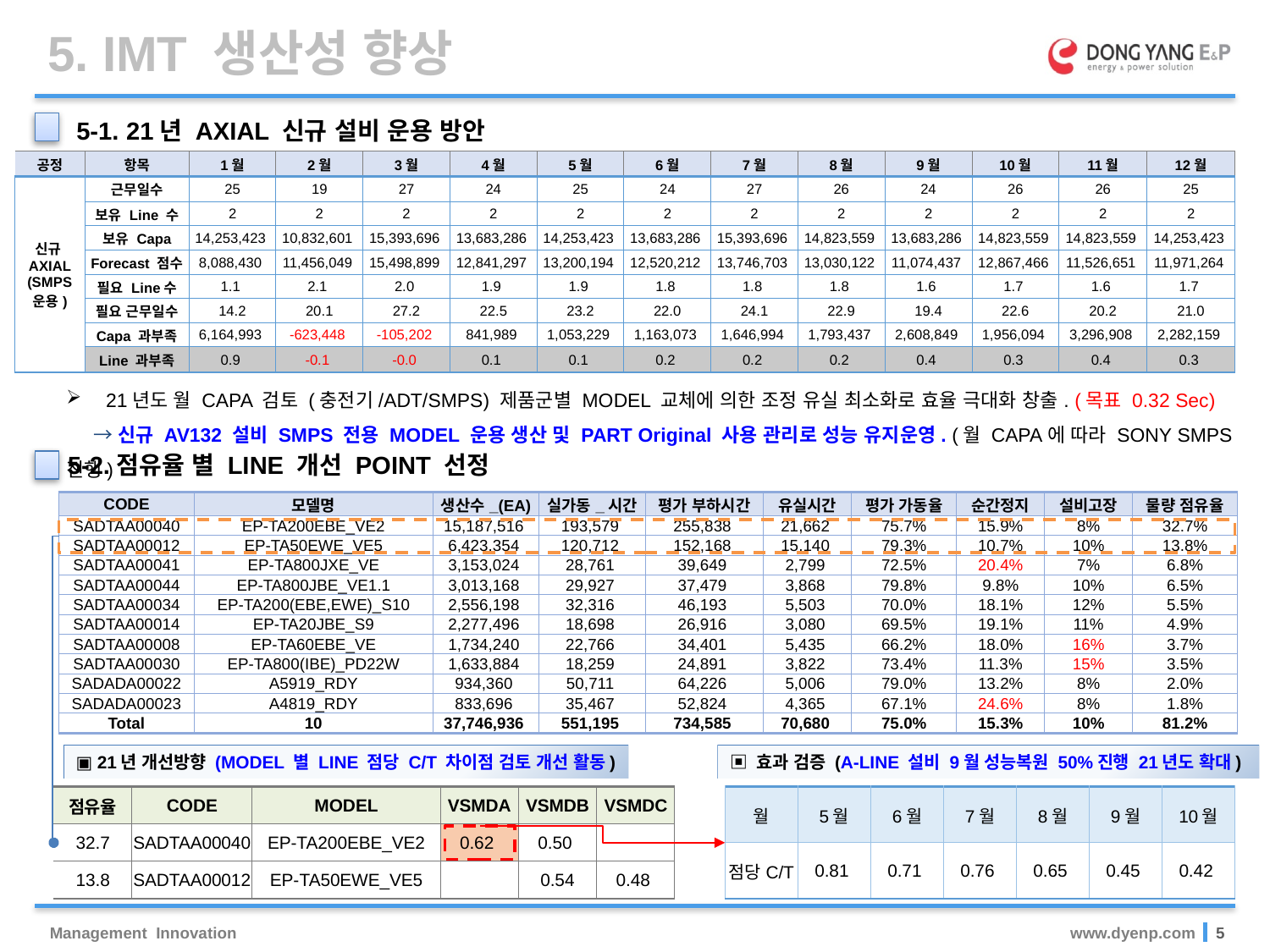

5. IMT 생산성 향상
5-1. 21년 AXIAL 신규 설비 운용 방안

| 공정 | 항목 | 1월 | 2월 | 3월 | 4월 | 5월 | 6월 | 7월 | 8월 | 9월 | 10월 | 11월 | 12월 |
| --- | --- | --- | --- | --- | --- | --- | --- | --- | --- | --- | --- | --- | --- |
| 신규 AXIAL (SMPS 운용) | 근무일수 | 25 | 19 | 27 | 24 | 25 | 24 | 27 | 26 | 24 | 26 | 26 | 25 |
|  | 보유 Line 수 | 2 | 2 | 2 | 2 | 2 | 2 | 2 | 2 | 2 | 2 | 2 | 2 |
|  | 보유 Capa | 14,253,423 | 10,832,601 | 15,393,696 | 13,683,286 | 14,253,423 | 13,683,286 | 15,393,696 | 14,823,559 | 13,683,286 | 14,823,559 | 14,823,559 | 14,253,423 |
|  | Forecast 점수 | 8,088,430 | 11,456,049 | 15,498,899 | 12,841,297 | 13,200,194 | 12,520,212 | 13,746,703 | 13,030,122 | 11,074,437 | 12,867,466 | 11,526,651 | 11,971,264 |
|  | 필요 Line수 | 1.1 | 2.1 | 2.0 | 1.9 | 1.9 | 1.8 | 1.8 | 1.8 | 1.6 | 1.7 | 1.6 | 1.7 |
|  | 필요 근무일수 | 14.2 | 20.1 | 27.2 | 22.5 | 23.2 | 22.0 | 24.1 | 22.9 | 19.4 | 22.6 | 20.2 | 21.0 |
|  | Capa 과부족 | 6,164,993 | -623,448 | -105,202 | 841,989 | 1,053,229 | 1,163,073 | 1,646,994 | 1,793,437 | 2,608,849 | 1,956,094 | 3,296,908 | 2,282,159 |
|  | Line 과부족 | 0.9 | -0.1 | -0.0 | 0.1 | 0.1 | 0.2 | 0.2 | 0.2 | 0.4 | 0.3 | 0.4 | 0.3 |
21년도 월 CAPA 검토 (충전기/ADT/SMPS) 제품군별 MODEL 교체에 의한 조정 유실 최소화로 효율 극대화 창출. (목표 0.32 Sec)
     →신규 AV132 설비 SMPS 전용 MODEL 운용 생산 및 PART Original 사용 관리로 성능 유지운영. (월 CAPA에 따라 SONY SMPS진행)
5-2.점유율 별 LINE 개선 POINT 선정

| CODE | 모델명 | 생산수\_(EA) | 실가동\_시간 | 평가 부하시간 | 유실시간 | 평가 가동율 | 순간정지 | 설비고장 | 물량 점유율 |
| --- | --- | --- | --- | --- | --- | --- | --- | --- | --- |
| SADTAA00040 | EP-TA200EBE\_VE2 | 15,187,516 | 193,579 | 255,838 | 21,662 | 75.7% | 15.9% | 8% | 32.7% |
| SADTAA00012 | EP-TA50EWE\_VE5 | 6,423,354 | 120,712 | 152,168 | 15,140 | 79.3% | 10.7% | 10% | 13.8% |
| SADTAA00041 | EP-TA800JXE\_VE | 3,153,024 | 28,761 | 39,649 | 2,799 | 72.5% | 20.4% | 7% | 6.8% |
| SADTAA00044 | EP-TA800JBE\_VE1.1 | 3,013,168 | 29,927 | 37,479 | 3,868 | 79.8% | 9.8% | 10% | 6.5% |
| SADTAA00034 | EP-TA200(EBE,EWE)\_S10 | 2,556,198 | 32,316 | 46,193 | 5,503 | 70.0% | 18.1% | 12% | 5.5% |
| SADTAA00014 | EP-TA20JBE\_S9 | 2,277,496 | 18,698 | 26,916 | 3,080 | 69.5% | 19.1% | 11% | 4.9% |
| SADTAA00008 | EP-TA60EBE\_VE | 1,734,240 | 22,766 | 34,401 | 5,435 | 66.2% | 18.0% | 16% | 3.7% |
| SADTAA00030 | EP-TA800(IBE)\_PD22W | 1,633,884 | 18,259 | 24,891 | 3,822 | 73.4% | 11.3% | 15% | 3.5% |
| SADADA00022 | A5919\_RDY | 934,360 | 50,711 | 64,226 | 5,006 | 79.0% | 13.2% | 8% | 2.0% |
| SADADA00023 | A4819\_RDY | 833,696 | 35,467 | 52,824 | 4,365 | 67.1% | 24.6% | 8% | 1.8% |
| Total | 10 | 37,746,936 | 551,195 | 734,585 | 70,680 | 75.0% | 15.3% | 10% | 81.2% |

▣ 21년 개선방향 (MODEL 별 LINE 점당 C/T 차이점 검토 개선 활동)
▣ 효과 검증 (A-LINE 설비 9월 성능복원 50%진행 21년도 확대)
| 점유율 | CODE | MODEL | VSMDA | VSMDB | VSMDC |
| --- | --- | --- | --- | --- | --- |
| 32.7 | SADTAA00040 | EP-TA200EBE\_VE2 | 0.62 | 0.50 |  |
| 13.8 | SADTAA00012 | EP-TA50EWE\_VE5 |  | 0.54 | 0.48 |
| 월 | 5월 | 6월 | 7월 | 8월 | 9월 | 10월 |
| --- | --- | --- | --- | --- | --- | --- |
| 점당C/T | 0.81 | 0.71 | 0.76 | 0.65 | 0.45 | 0.42 |